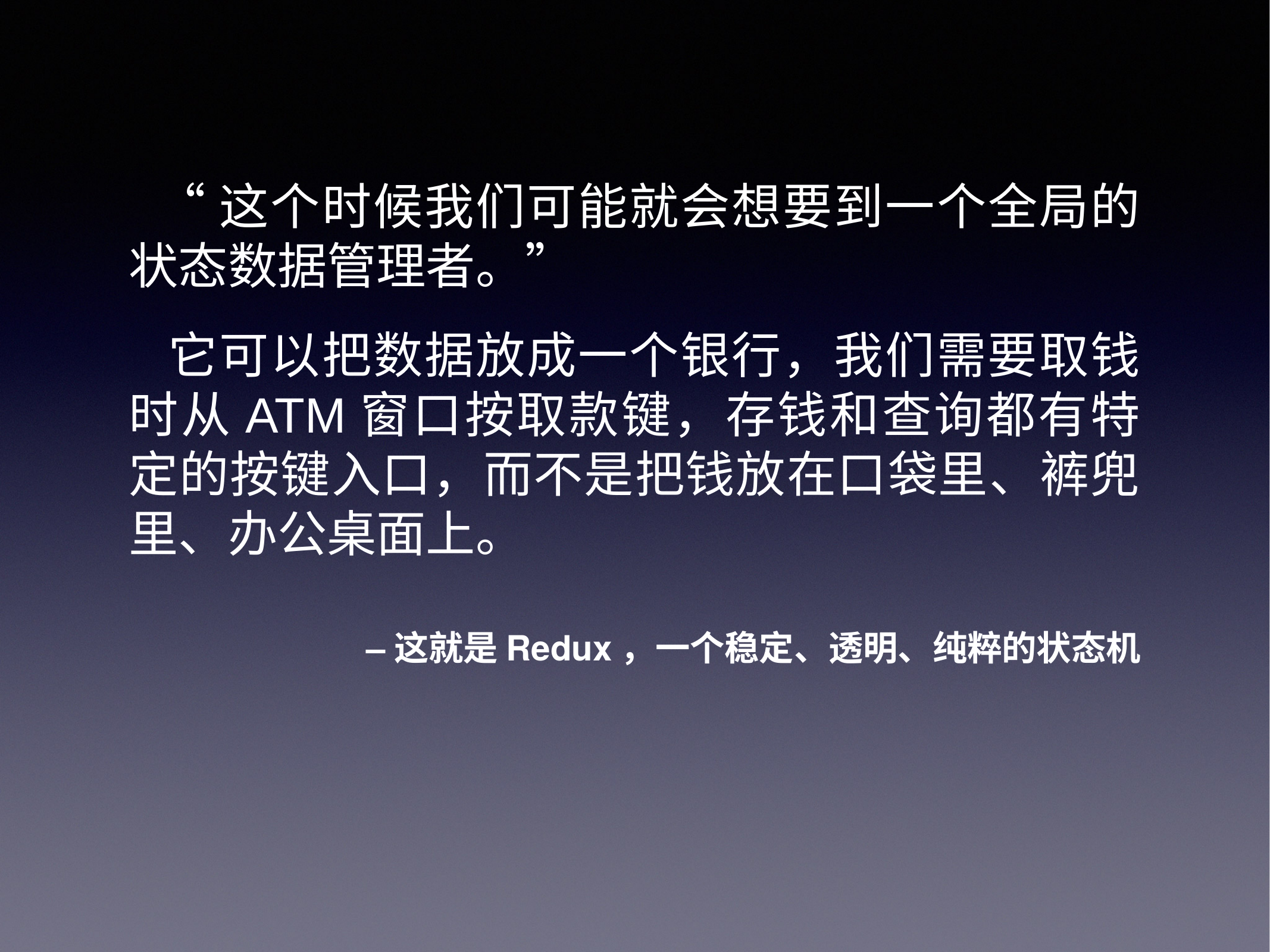

“这个时候我们可能就会想要到一个全局的状态数据管理者。”
  它可以把数据放成一个银行，我们需要取钱时从ATM窗口按取款键，存钱和查询都有特定的按键入口，而不是把钱放在口袋里、裤兜里、办公桌面上。
–这就是Redux，一个稳定、透明、纯粹的状态机